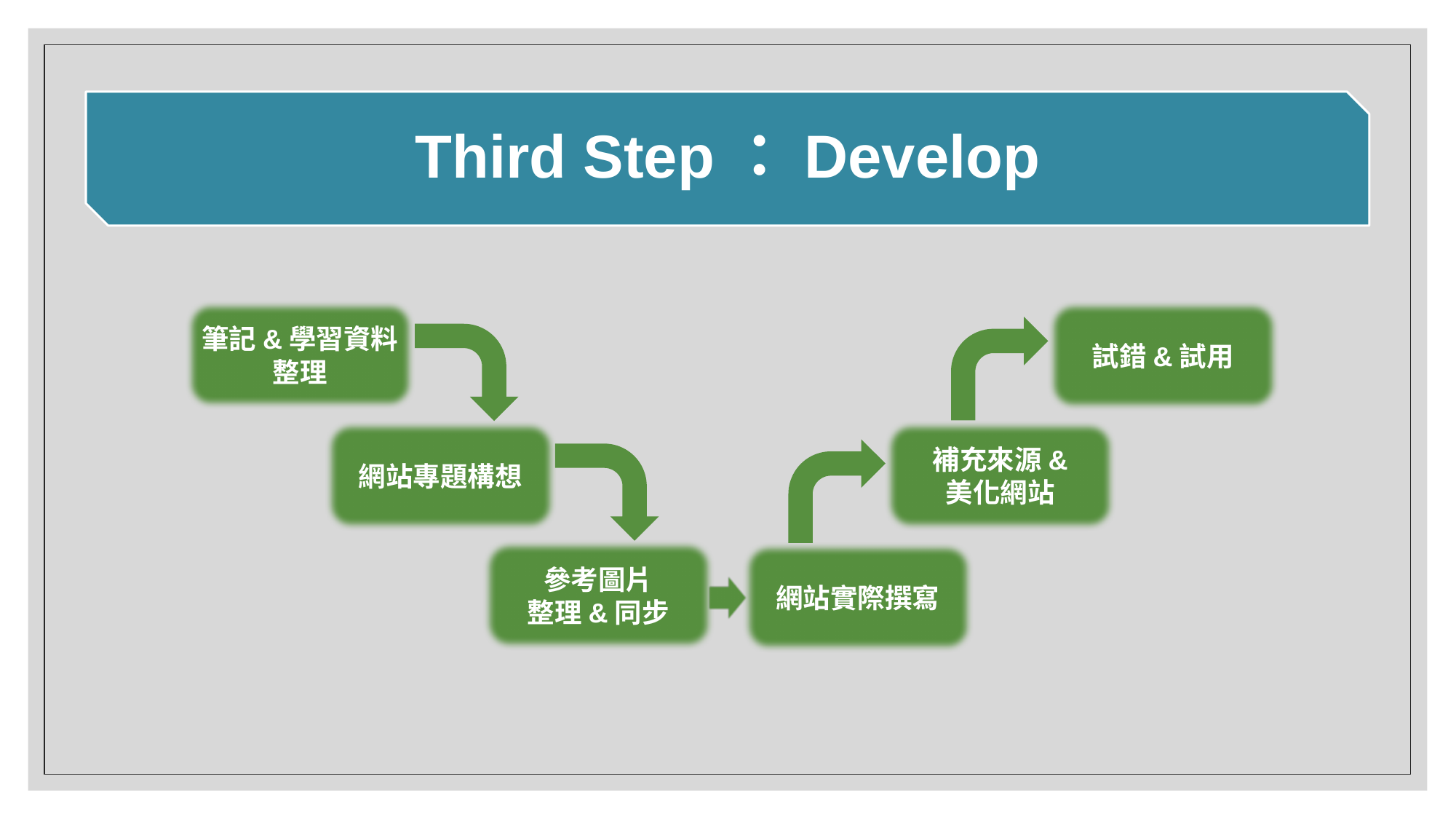

# Third Step：Develop

筆記&學習資料整理

試錯&試用

網站專題構想

補充來源&
美化網站

參考圖片
整理&同步
網站實際撰寫